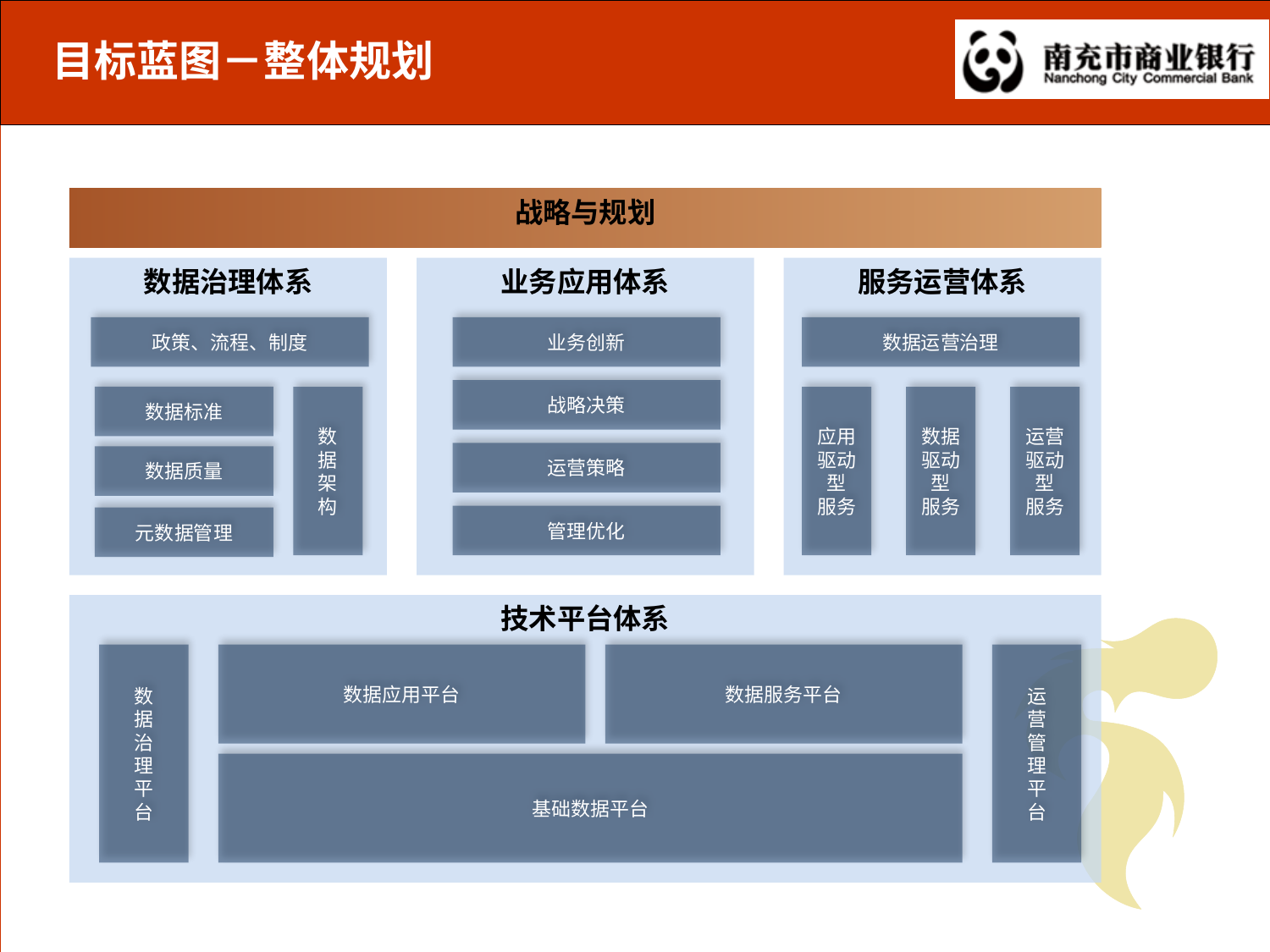

# 目标蓝图－整体规划
战略与规划
数据治理体系
业务应用体系
服务运营体系
政策、流程、制度
业务创新
数据运营治理
战略决策
数据标准
数
据
架
构
应用驱动型
服务
数据驱动型
服务
运营驱动型
服务
运营策略
数据质量
管理优化
元数据管理
技术平台体系
数
据
治
理
平
台
数据应用平台
数据服务平台
运
营
管
理
平
台
基础数据平台